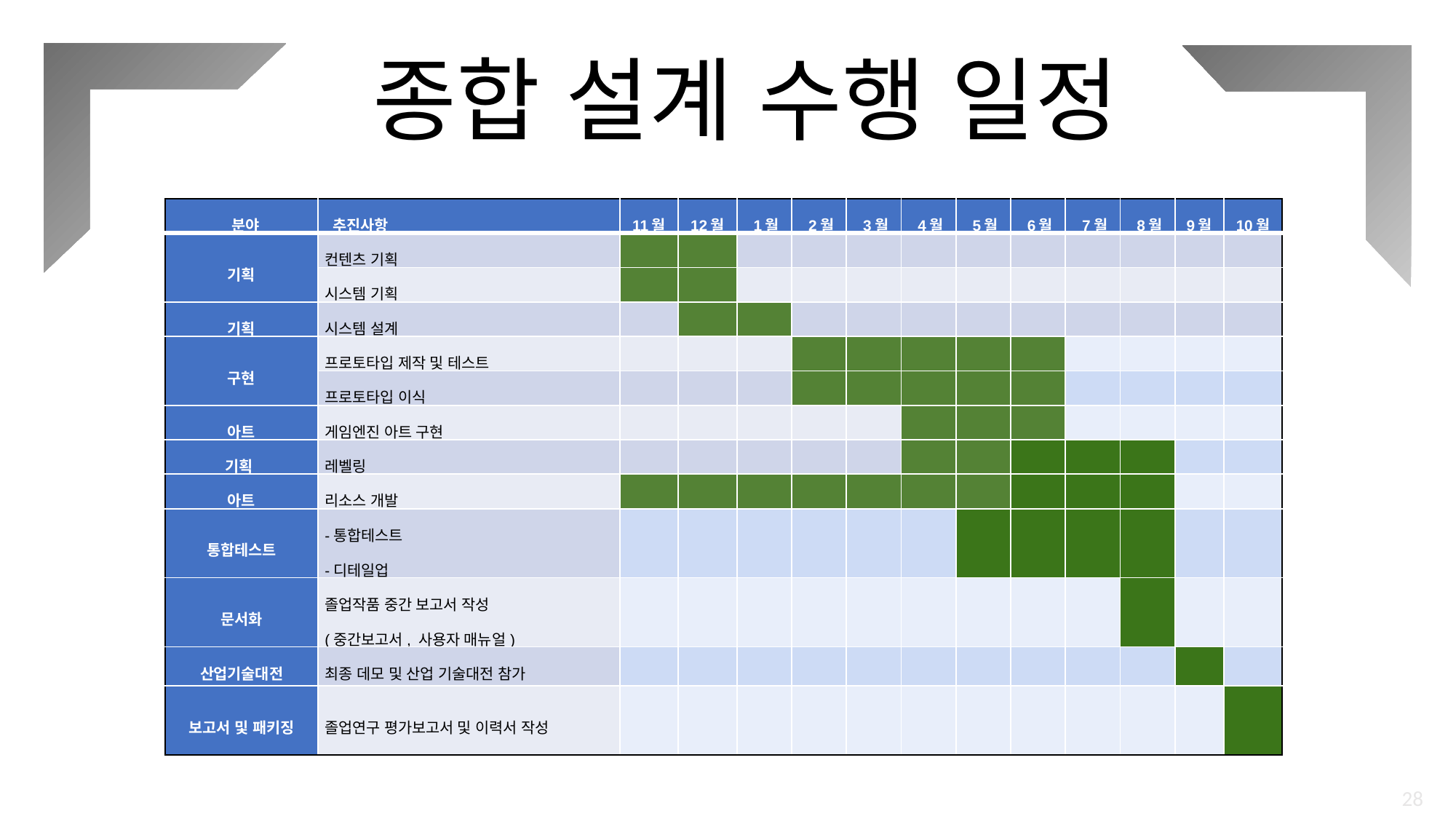

종합 설계 수행 일정
| 분야 | 추진사항 | 11월 | 12월 | 1월 | 2월 | 3월 | 4월 | 5월 | 6월 | 7월 | 8월 | 9월 | 10월 |
| --- | --- | --- | --- | --- | --- | --- | --- | --- | --- | --- | --- | --- | --- |
| 기획 | 컨텐츠 기획 |  |  |  |  |  |  |  |  |  |  |  |  |
|  | 시스템 기획 |  |  |  |  |  |  |  |  |  |  |  |  |
| 기획 | 시스템 설계 |  |  |  |  |  |  |  |  |  |  |  |  |
| 구현 | 프로토타입 제작 및 테스트 |  |  |  |  |  |  |  |  |  |  |  |  |
|  | 프로토타입 이식 |  |  |  |  |  |  |  |  |  |  |  |  |
| 아트 | 게임엔진 아트 구현 |  |  |  |  |  |  |  |  |  |  |  |  |
| 기획 | 레벨링 |  |  |  |  |  |  |  |  |  |  |  |  |
| 아트 | 리소스 개발 |  |  |  |  |  |  |  |  |  |  |  |  |
| 통합테스트 | -통합테스트 -디테일업 |  |  |  |  |  |  |  |  |  |  |  |  |
| 문서화 | 졸업작품 중간 보고서 작성 (중간보고서, 사용자 매뉴얼) |  |  |  |  |  |  |  |  |  |  |  |  |
| 산업기술대전 | 최종 데모 및 산업 기술대전 참가 |  |  |  |  |  |  |  |  |  |  |  |  |
| 보고서 및 패키징 | 졸업연구 평가보고서 및 이력서 작성 |  |  |  |  |  |  |  |  |  |  |  |  |